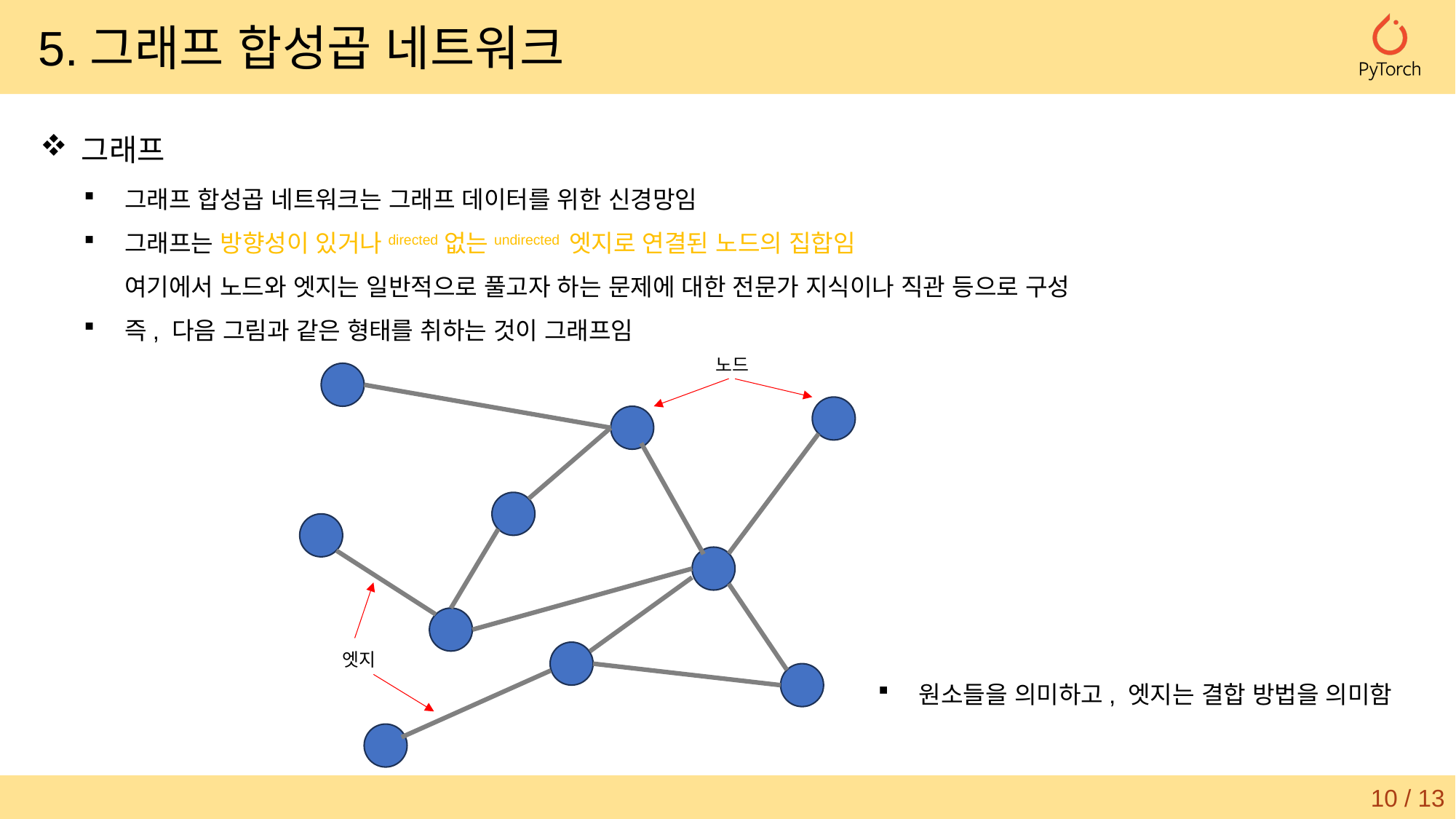

5.그래프 합성곱 네트워크
그래프
그래프 합성곱 네트워크는 그래프 데이터를 위한 신경망임
그래프는 방향성이 있거나directed없는undirected 엣지로 연결된 노드의 집합임
여기에서 노드와 엣지는 일반적으로 풀고자 하는 문제에 대한 전문가 지식이나 직관 등으로 구성
즉, 다음 그림과 같은 형태를 취하는 것이 그래프임
노드

엣지

원소들을 의미하고, 엣지는 결합 방법을 의미함
10 / 13